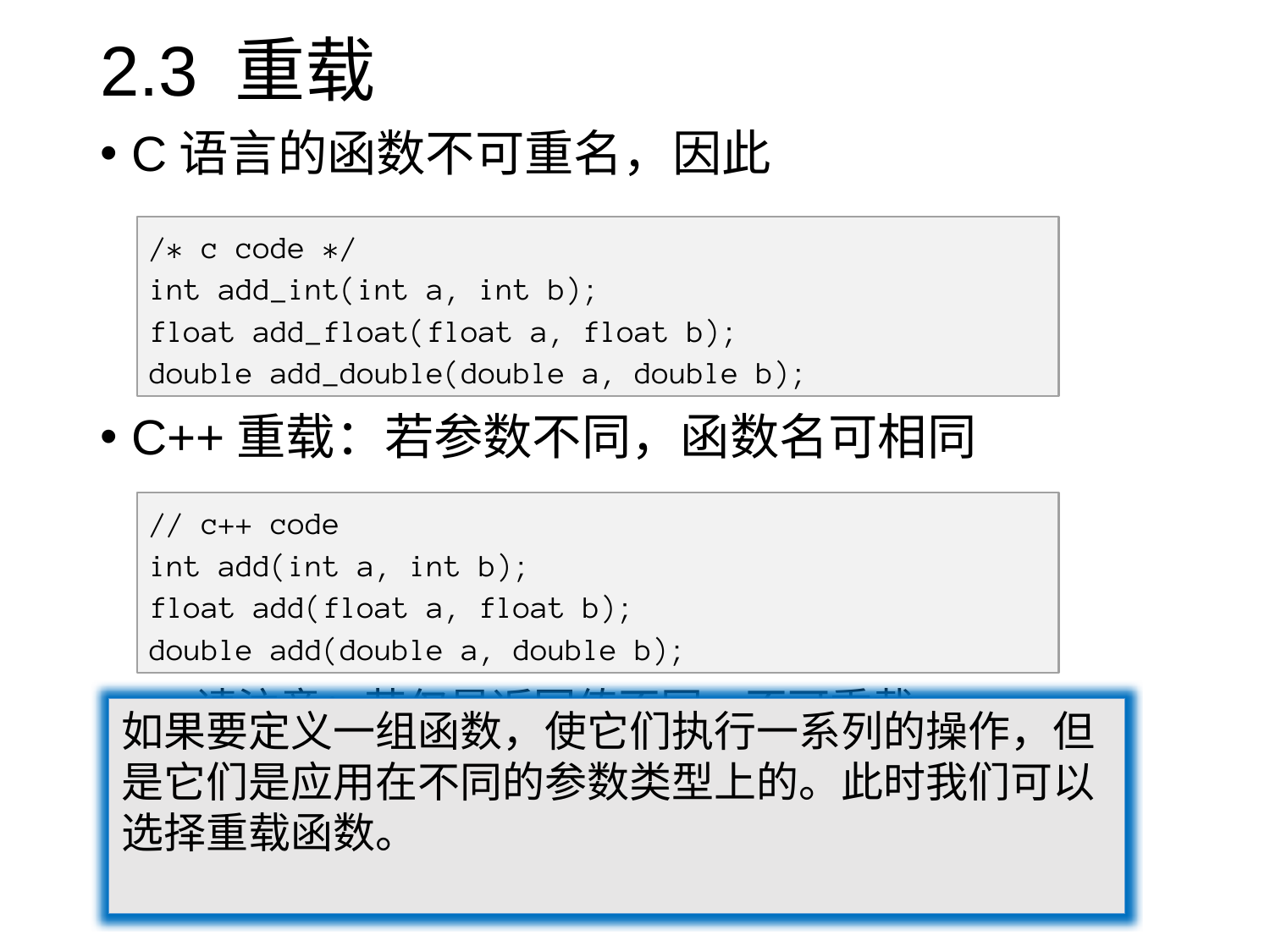

# 2.3 重载
C语言的函数不可重名，因此

C++重载：若参数不同，函数名可相同

请注意：若仅是返回值不同，不可重载

/* c code */
int add_int(int a, int b);
float add_float(float a, float b);
double add_double(double a, double b);
// c++ code
int add(int a, int b);
float add(float a, float b);
double add(double a, double b);
如果要定义一组函数，使它们执行一系列的操作，但是它们是应用在不同的参数类型上的。此时我们可以选择重载函数。

// c++ code
float add(float a, float b);
double add(float a, float b);  // Fail here